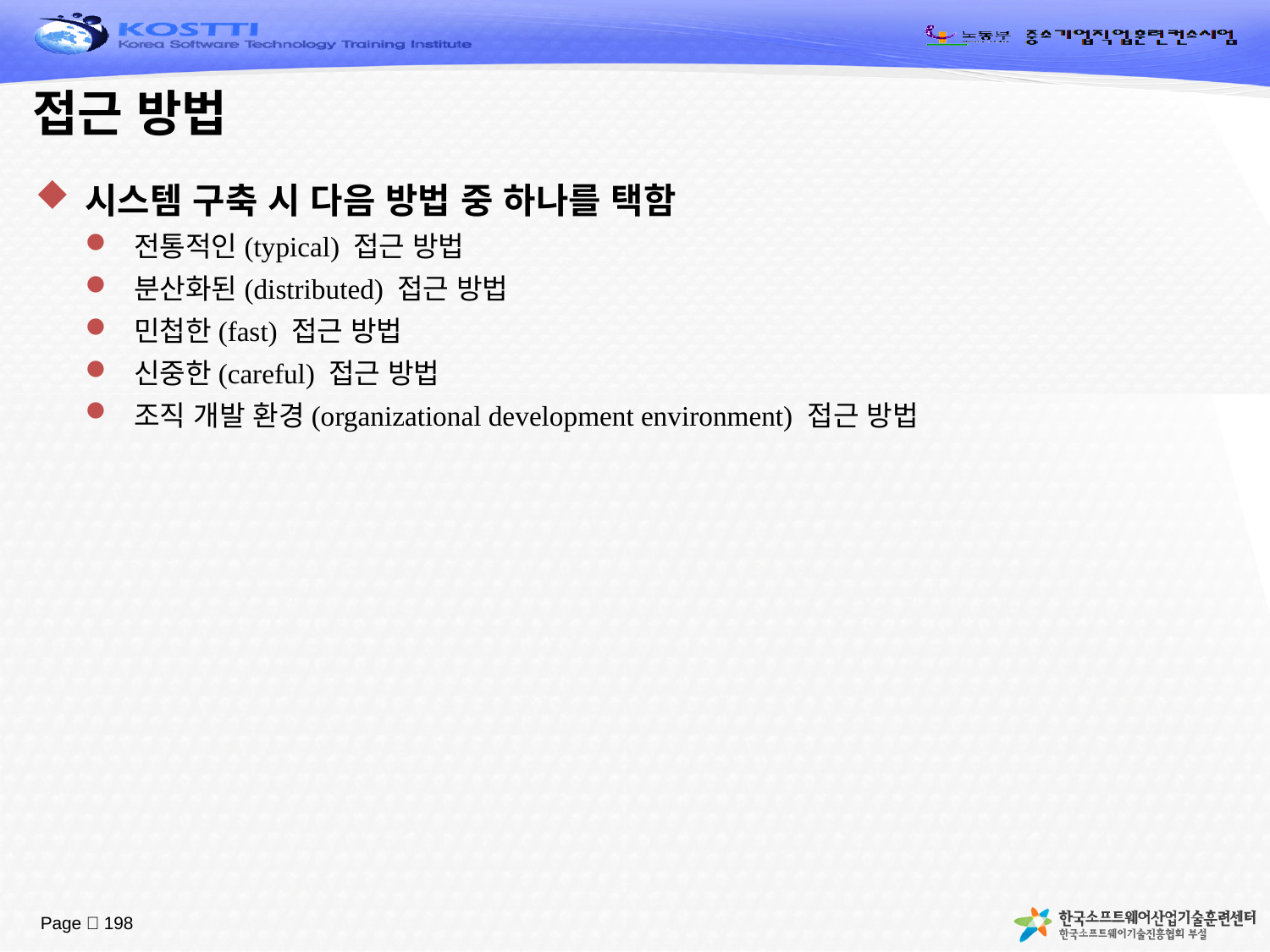

# 접근 방법
시스템 구축 시 다음 방법 중 하나를 택함
전통적인(typical) 접근 방법
분산화된(distributed) 접근 방법
민첩한(fast) 접근 방법
신중한(careful) 접근 방법
조직 개발 환경(organizational development environment) 접근 방법